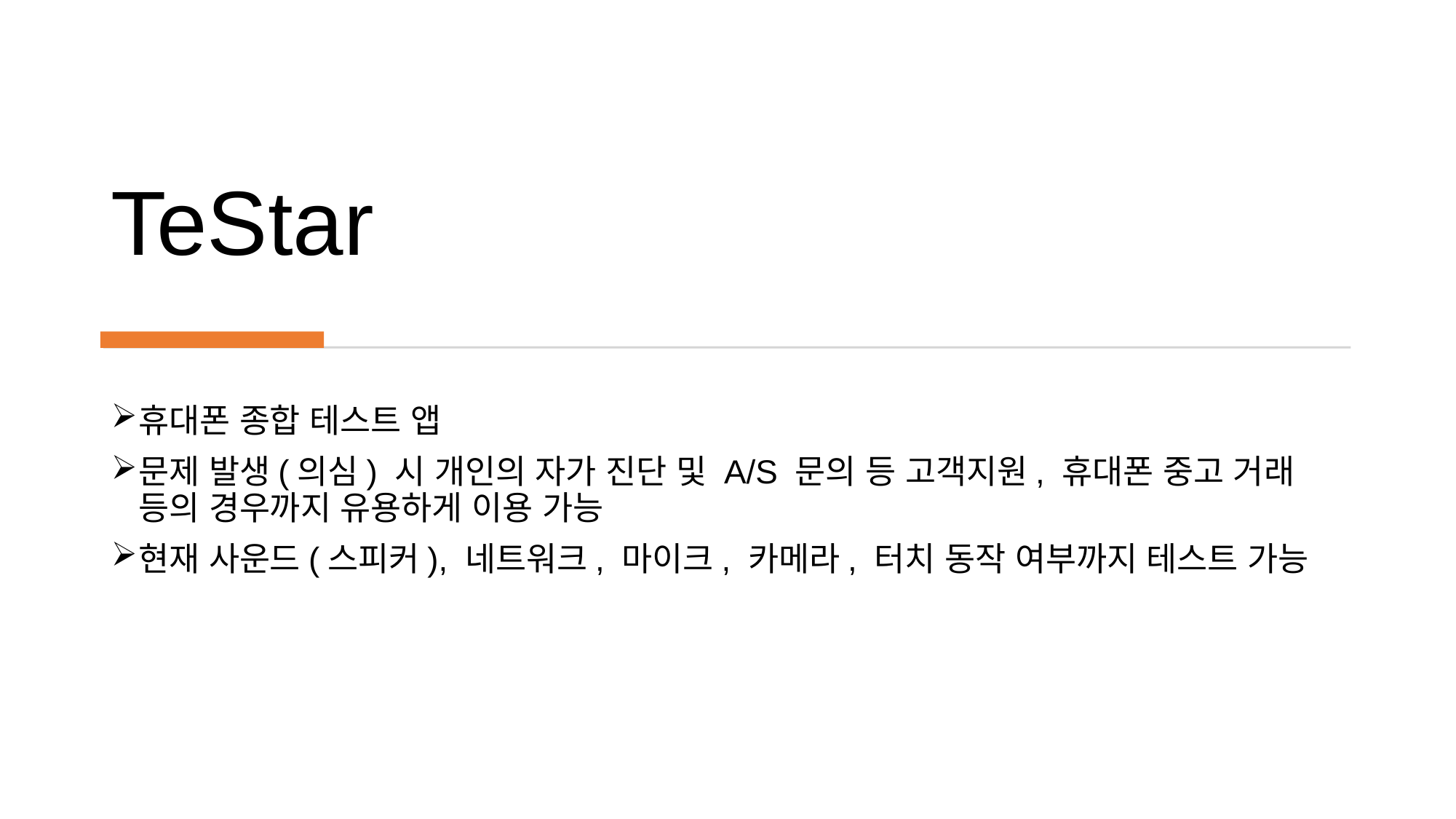

# TeStar

휴대폰 종합 테스트 앱
문제 발생(의심) 시 개인의 자가 진단 및 A/S 문의 등 고객지원, 휴대폰 중고 거래 등의 경우까지 유용하게 이용 가능
현재 사운드(스피커), 네트워크, 마이크, 카메라, 터치 동작 여부까지 테스트 가능